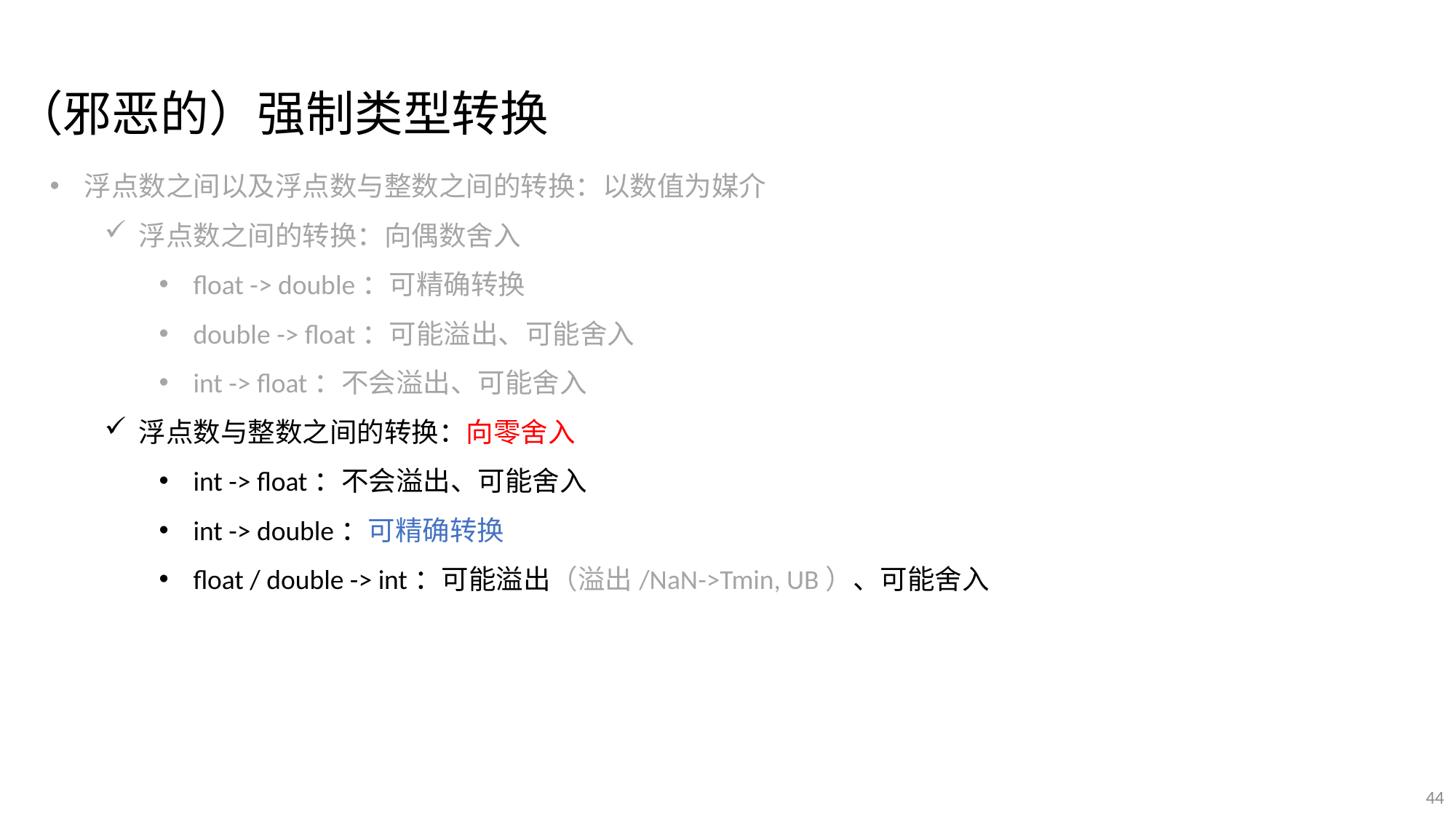

（邪恶的）强制类型转换
浮点数之间以及浮点数与整数之间的转换：以数值为媒介
浮点数之间的转换：向偶数舍入
float -> double：可精确转换
double -> float：可能溢出、可能舍入
int -> float：不会溢出、可能舍入
浮点数与整数之间的转换：向零舍入
int -> float：不会溢出、可能舍入
int -> double：可精确转换
float / double -> int：可能溢出（溢出/NaN->Tmin, UB）、可能舍入
44